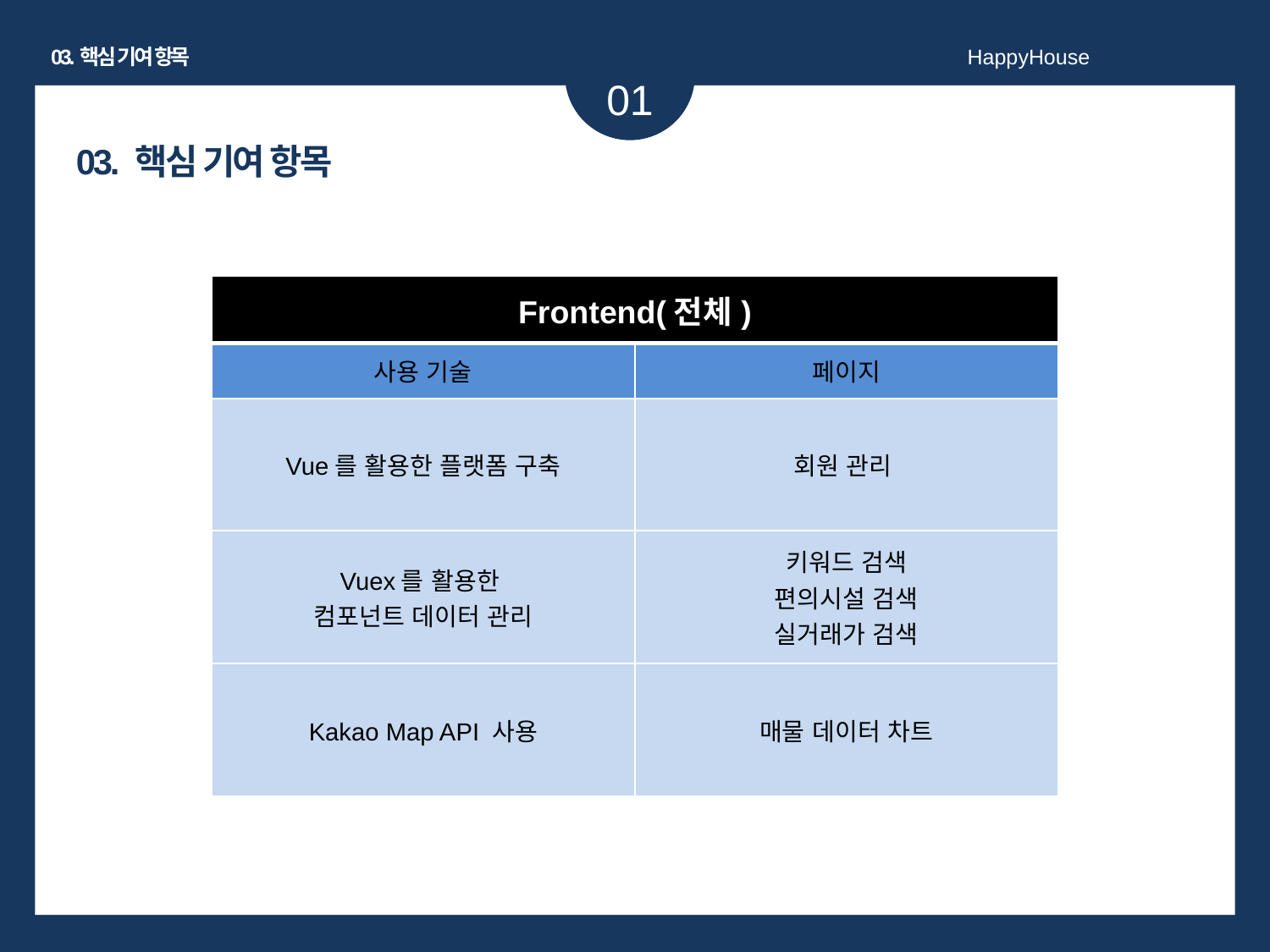

03.핵심 기여 항목
HappyHouse
01

03. 핵심 기여 항목
| Frontend(전체) |  |
| --- | --- |
| 사용 기술 | 페이지 |
| Vue를 활용한 플랫폼 구축 | 회원 관리 |
| Vuex를 활용한 컴포넌트 데이터 관리 | 키워드 검색 편의시설 검색 실거래가 검색 |
| Kakao Map API 사용 | 매물 데이터 차트 |